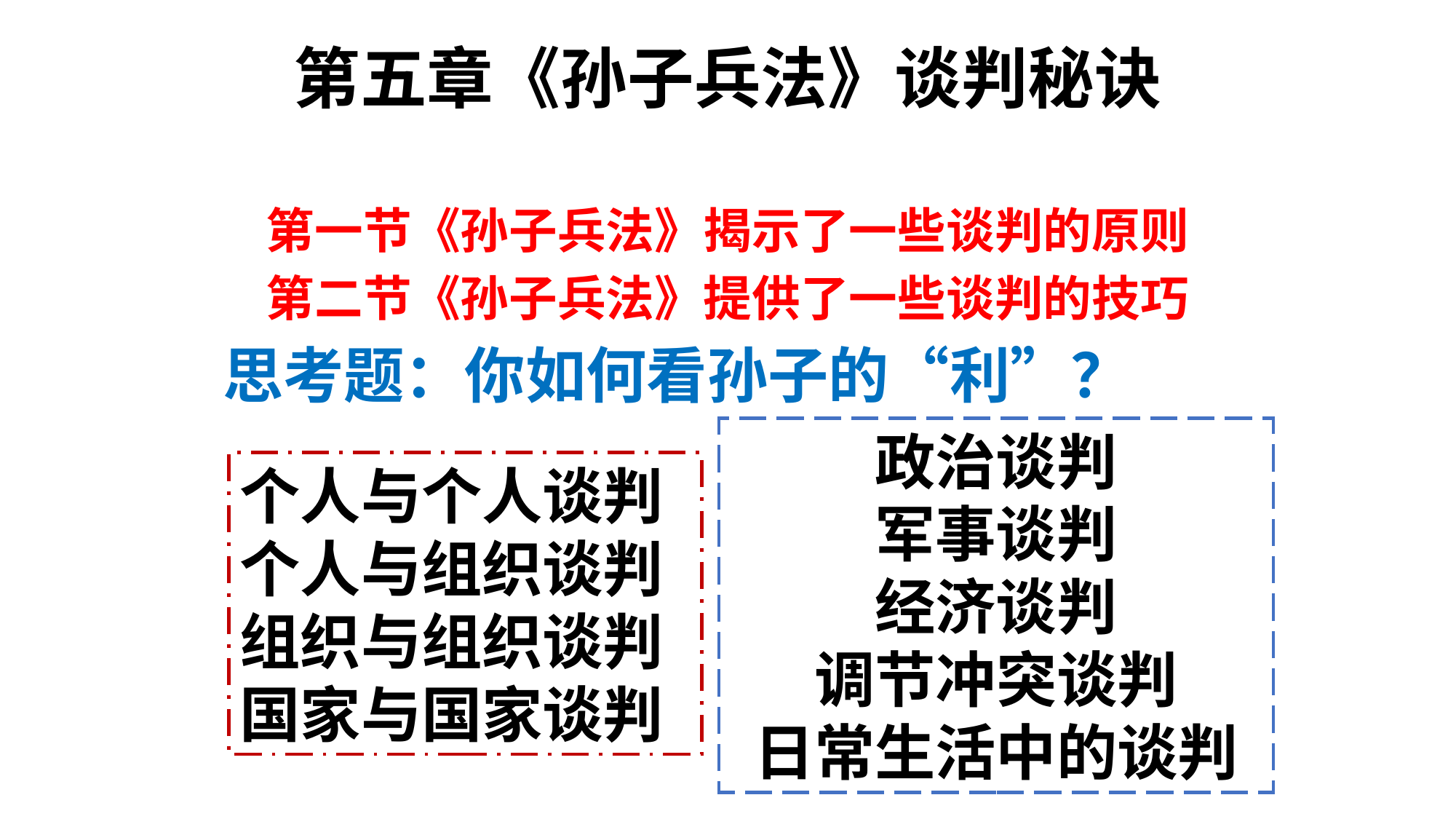

第五章《孙子兵法》谈判秘诀

第一节《孙子兵法》揭示了一些谈判的原则
第二节《孙子兵法》提供了一些谈判的技巧

思考题：你如何看孙子的“利”？
政治谈判
军事谈判
经济谈判
调节冲突谈判
日常生活中的谈判
个人与个人谈判
个人与组织谈判
组织与组织谈判
国家与国家谈判